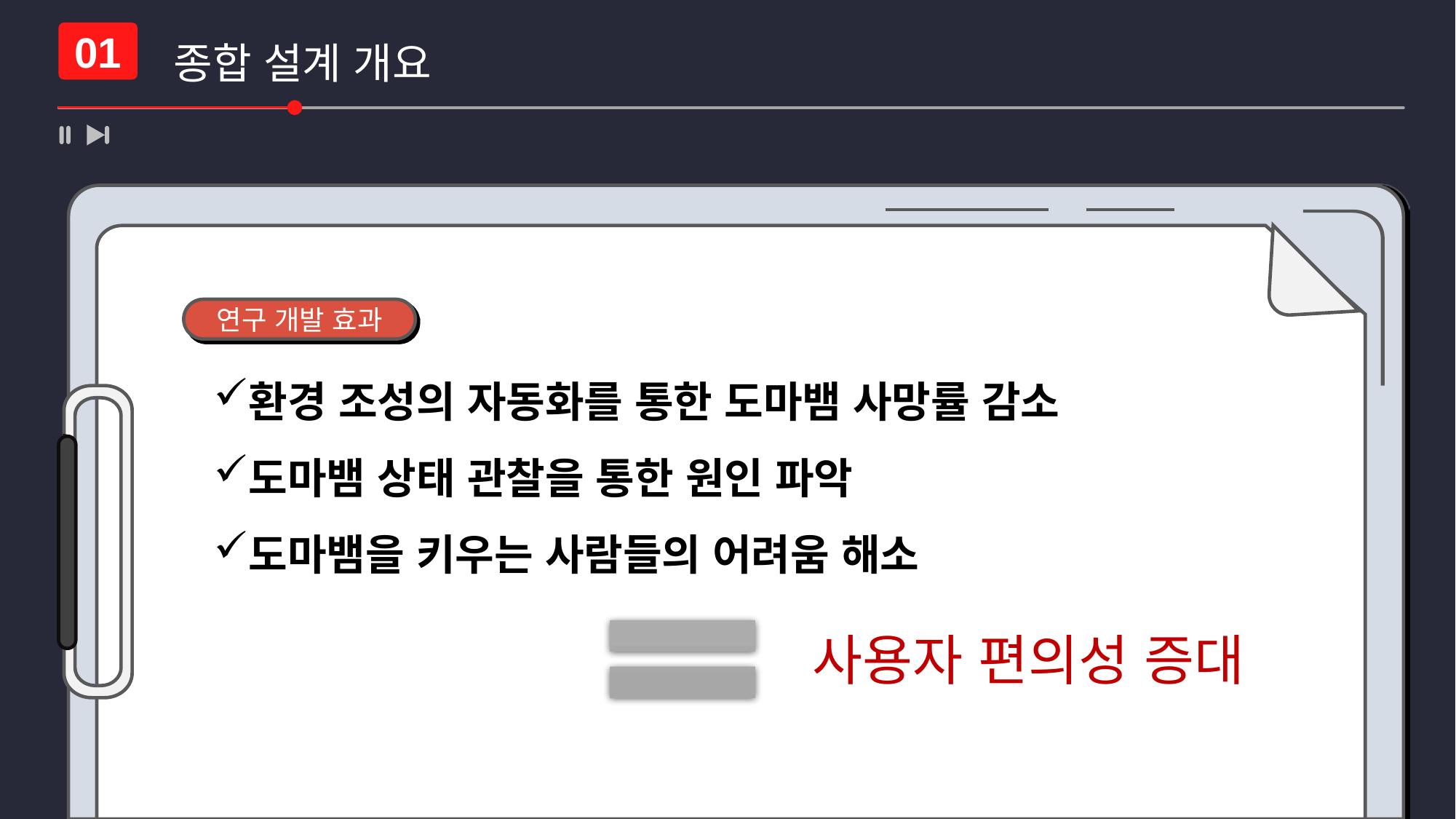

종합 설계 개요
01

연구 개발 효과
환경 조성의 자동화를 통한 도마뱀 사망률 감소
도마뱀 상태 관찰을 통한 원인 파악
도마뱀을 키우는 사람들의 어려움 해소

사용자 편의성 증대